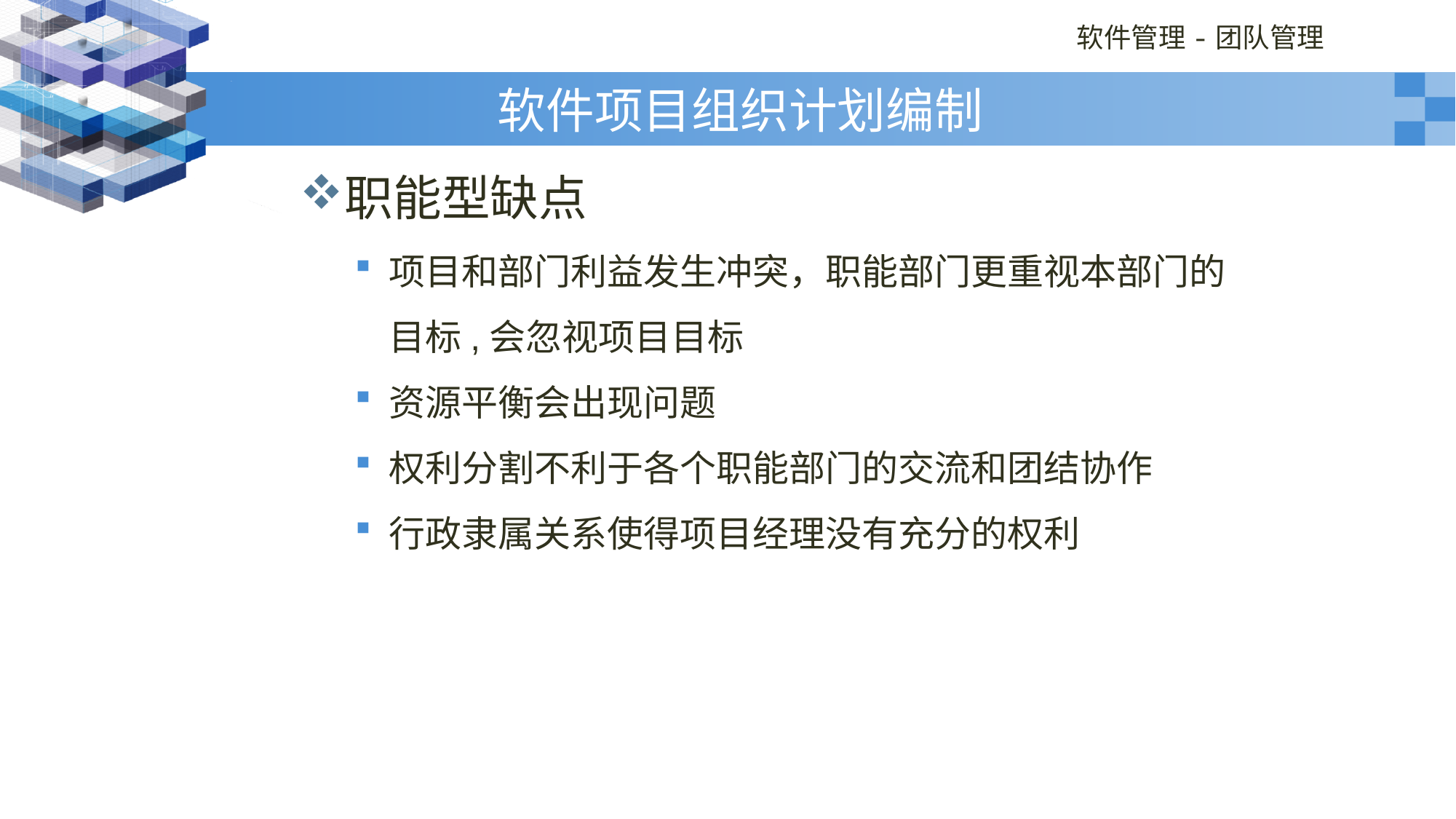

# 软件项目组织计划编制
职能型缺点
项目和部门利益发生冲突，职能部门更重视本部门的目标,会忽视项目目标
资源平衡会出现问题
权利分割不利于各个职能部门的交流和团结协作
行政隶属关系使得项目经理没有充分的权利